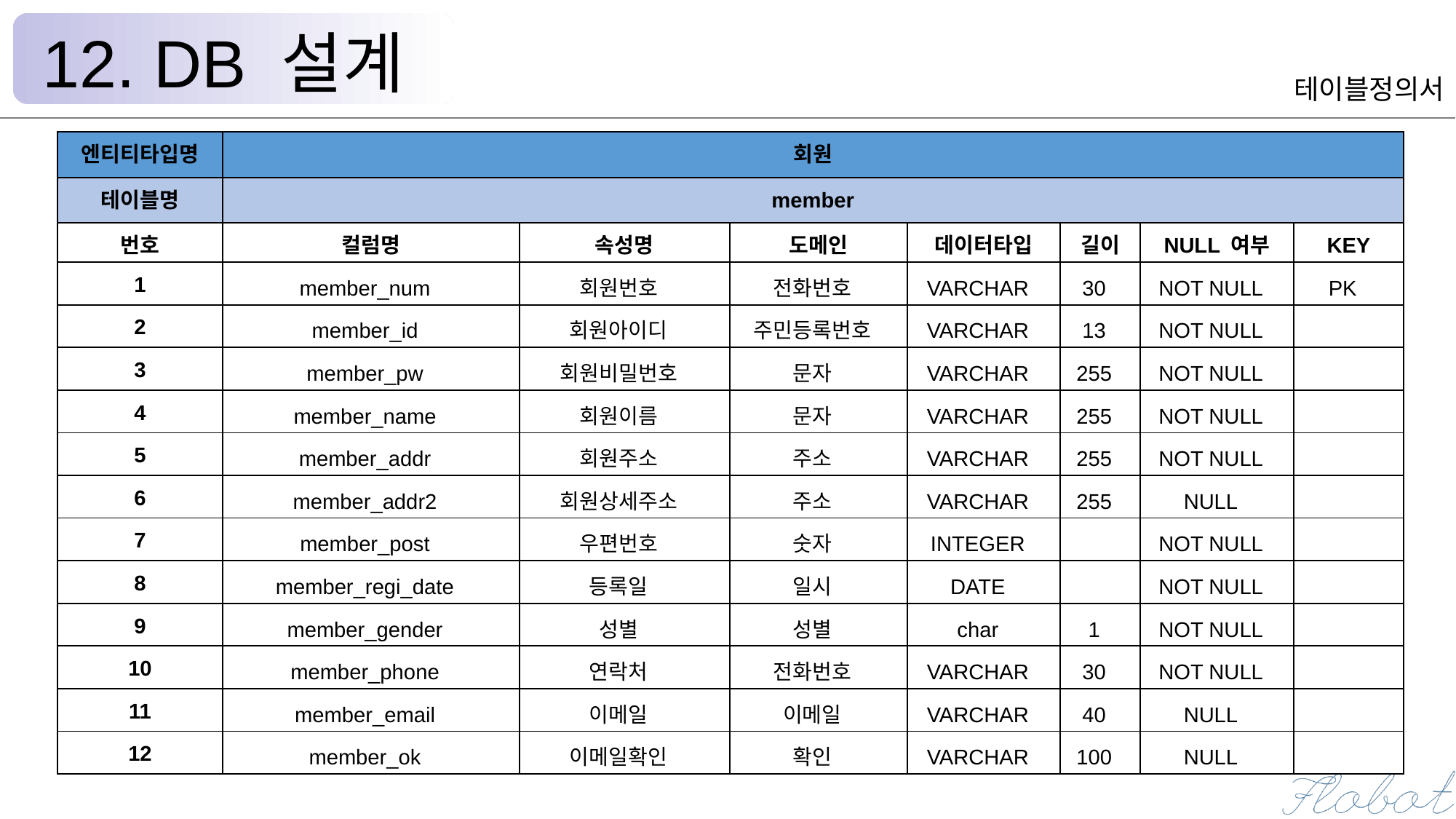

12. DB 설계

테이블정의서
| 엔티티타입명 | 회원 |  |  |  |  |  |  |
| --- | --- | --- | --- | --- | --- | --- | --- |
| 테이블명 | member |  |  |  |  |  |  |
| 번호 | 컬럼명 | 속성명 | 도메인 | 데이터타입 | 길이 | NULL 여부 | KEY |
| 1 | member\_num | 회원번호 | 전화번호 | VARCHAR | 30 | NOT NULL | PK |
| 2 | member\_id | 회원아이디 | 주민등록번호 | VARCHAR | 13 | NOT NULL |  |
| 3 | member\_pw | 회원비밀번호 | 문자 | VARCHAR | 255 | NOT NULL |  |
| 4 | member\_name | 회원이름 | 문자 | VARCHAR | 255 | NOT NULL |  |
| 5 | member\_addr | 회원주소 | 주소 | VARCHAR | 255 | NOT NULL |  |
| 6 | member\_addr2 | 회원상세주소 | 주소 | VARCHAR | 255 | NULL |  |
| 7 | member\_post | 우편번호 | 숫자 | INTEGER |  | NOT NULL |  |
| 8 | member\_regi\_date | 등록일 | 일시 | DATE |  | NOT NULL |  |
| 9 | member\_gender | 성별 | 성별 | char | 1 | NOT NULL |  |
| 10 | member\_phone | 연락처 | 전화번호 | VARCHAR | 30 | NOT NULL |  |
| 11 | member\_email | 이메일 | 이메일 | VARCHAR | 40 | NULL |  |
| 12 | member\_ok | 이메일확인 | 확인 | VARCHAR | 100 | NULL |  |